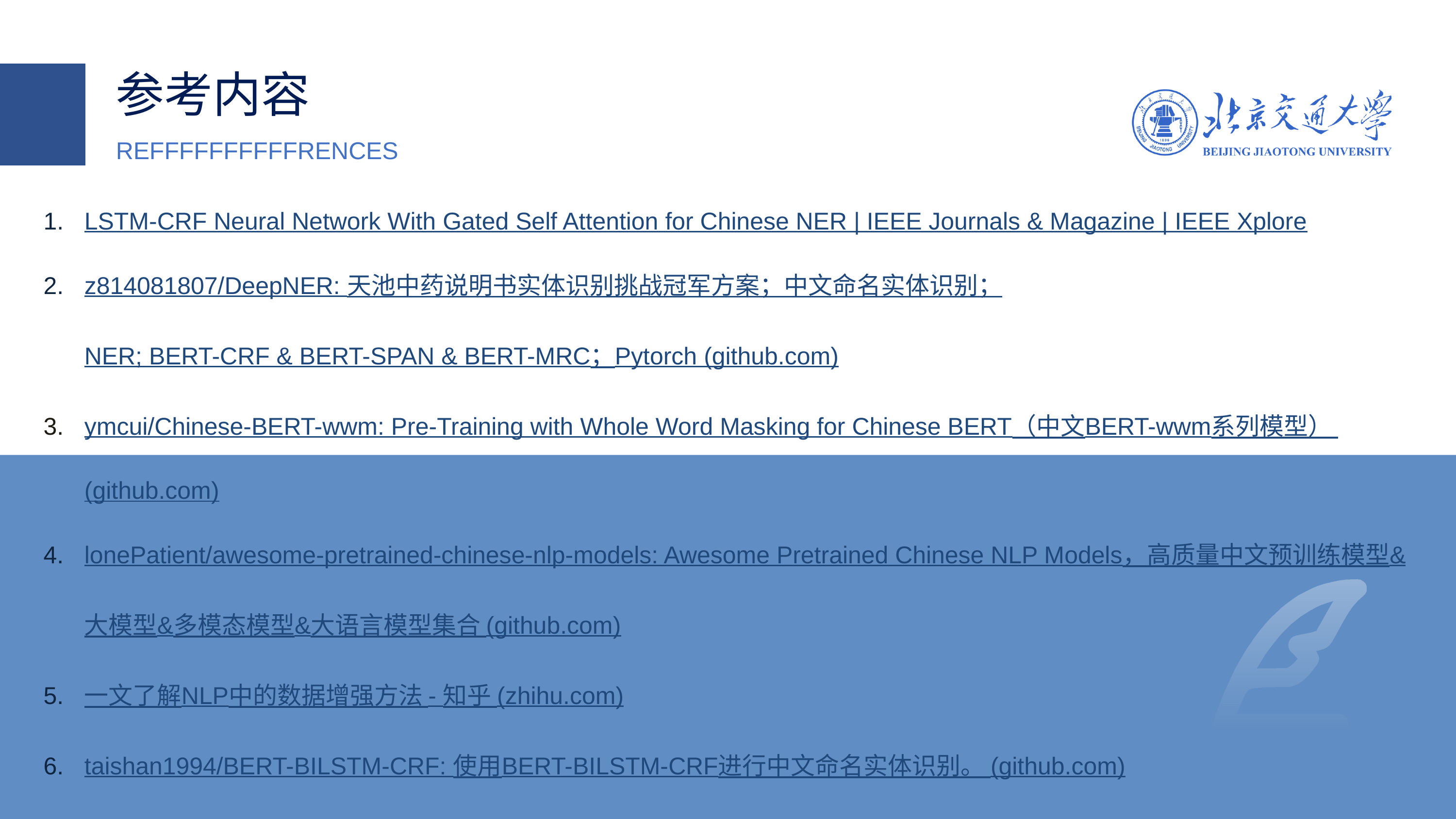

参考内容

REFFFFFFFFFFRENCES
LSTM-CRF Neural Network With Gated Self Attention for Chinese NER | IEEE Journals & Magazine | IEEE Xplore
z814081807/DeepNER: 天池中药说明书实体识别挑战冠军方案；中文命名实体识别；NER; BERT-CRF & BERT-SPAN & BERT-MRC；Pytorch (github.com)
ymcui/Chinese-BERT-wwm: Pre-Training with Whole Word Masking for Chinese BERT（中文BERT-wwm系列模型） (github.com)
lonePatient/awesome-pretrained-chinese-nlp-models: Awesome Pretrained Chinese NLP Models，高质量中文预训练模型&大模型&多模态模型&大语言模型集合 (github.com)
一文了解NLP中的数据增强方法 - 知乎 (zhihu.com)
taishan1994/BERT-BILSTM-CRF: 使用BERT-BILSTM-CRF进行中文命名实体识别。 (github.com)